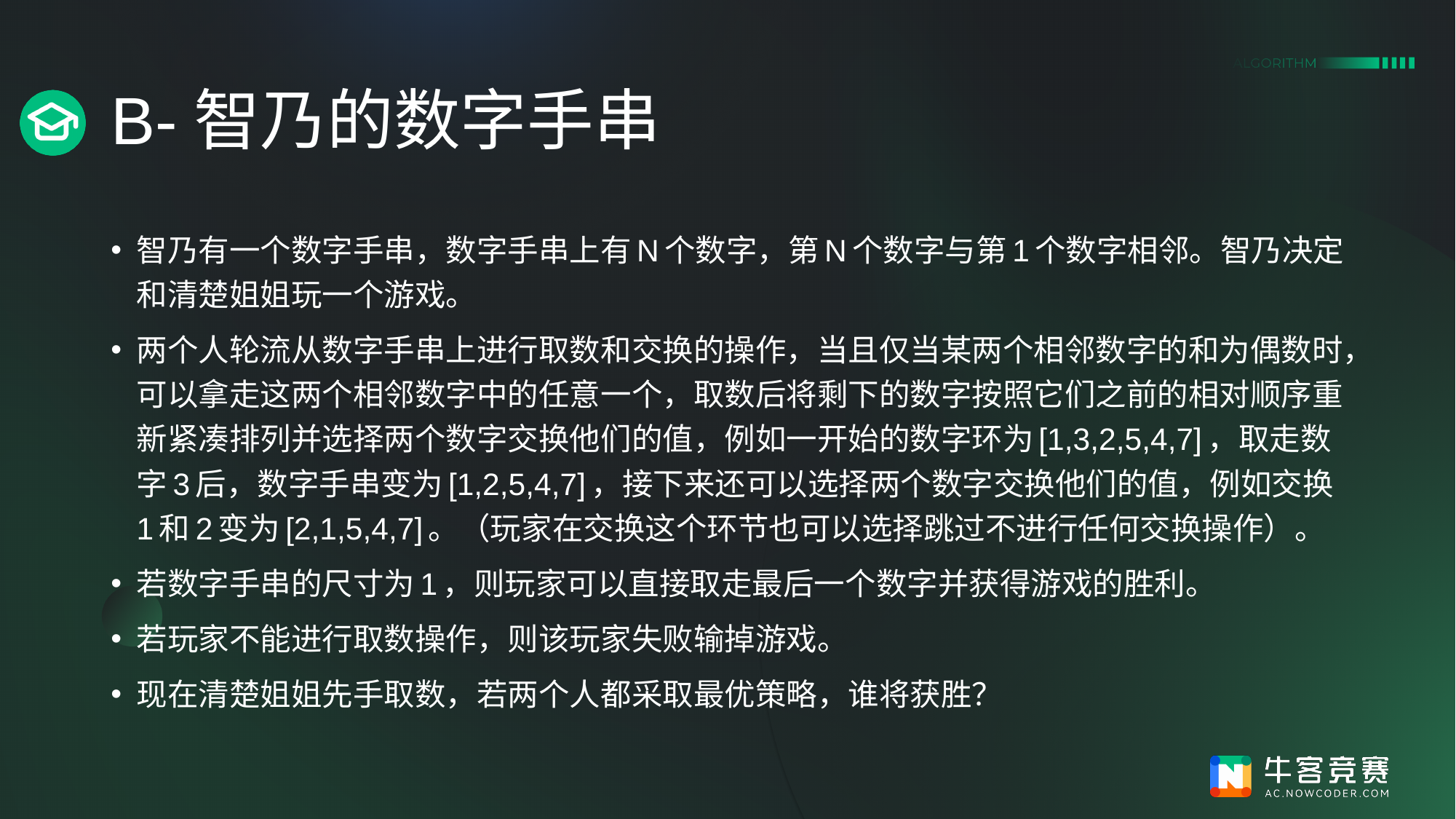

# B-智乃的数字手串
智乃有一个数字手串，数字手串上有N个数字，第N个数字与第1个数字相邻。智乃决定和清楚姐姐玩一个游戏。
两个人轮流从数字手串上进行取数和交换的操作，当且仅当某两个相邻数字的和为偶数时，可以拿走这两个相邻数字中的任意一个，取数后将剩下的数字按照它们之前的相对顺序重新紧凑排列并选择两个数字交换他们的值，例如一开始的数字环为[1,3,2,5,4,7]，取走数字3后，数字手串变为[1,2,5,4,7]，接下来还可以选择两个数字交换他们的值，例如交换1和2变为[2,1,5,4,7]。（玩家在交换这个环节也可以选择跳过不进行任何交换操作）。
若数字手串的尺寸为1，则玩家可以直接取走最后一个数字并获得游戏的胜利。
若玩家不能进行取数操作，则该玩家失败输掉游戏。
现在清楚姐姐先手取数，若两个人都采取最优策略，谁将获胜？